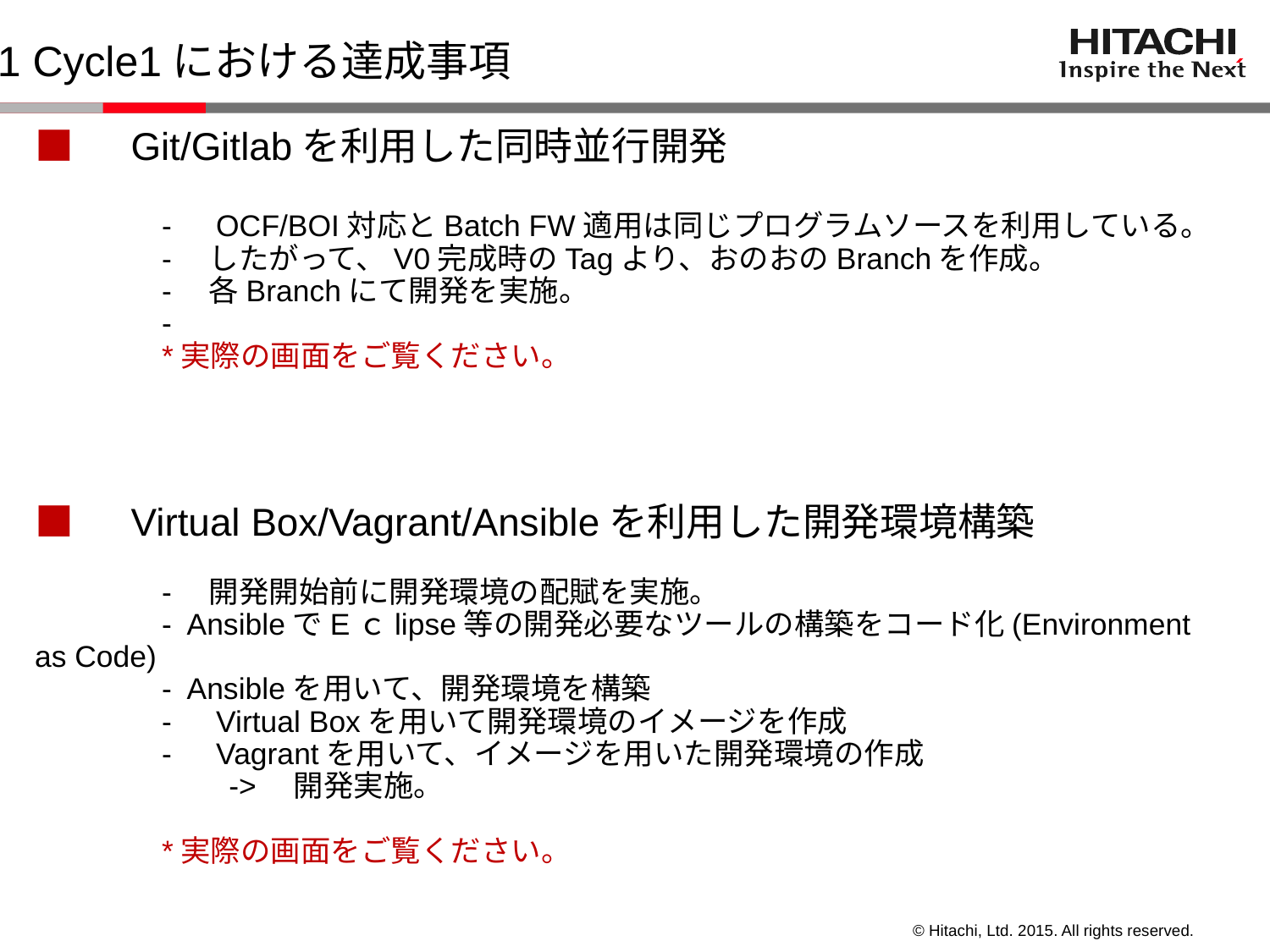

V1 Cycle1における達成事項

■　Git/Gitlabを利用した同時並行開発

	-　OCF/BOI対応とBatch FW適用は同じプログラムソースを利用している。
	-　したがって、V0完成時のTagより、おのおのBranchを作成。
	-　各Branchにて開発を実施。
	-
	*実際の画面をご覧ください。

■　Virtual Box/Vagrant/Ansibleを利用した開発環境構築

	-　開発開始前に開発環境の配賦を実施。
	-  AnsibleでEｃlipse等の開発必要なツールの構築をコード化(Environment as Code)
	-  Ansibleを用いて、開発環境を構築
	-　Virtual Boxを用いて開発環境のイメージを作成
	-　Vagrantを用いて、イメージを用いた開発環境の作成
	　　->　開発実施。

	*実際の画面をご覧ください。